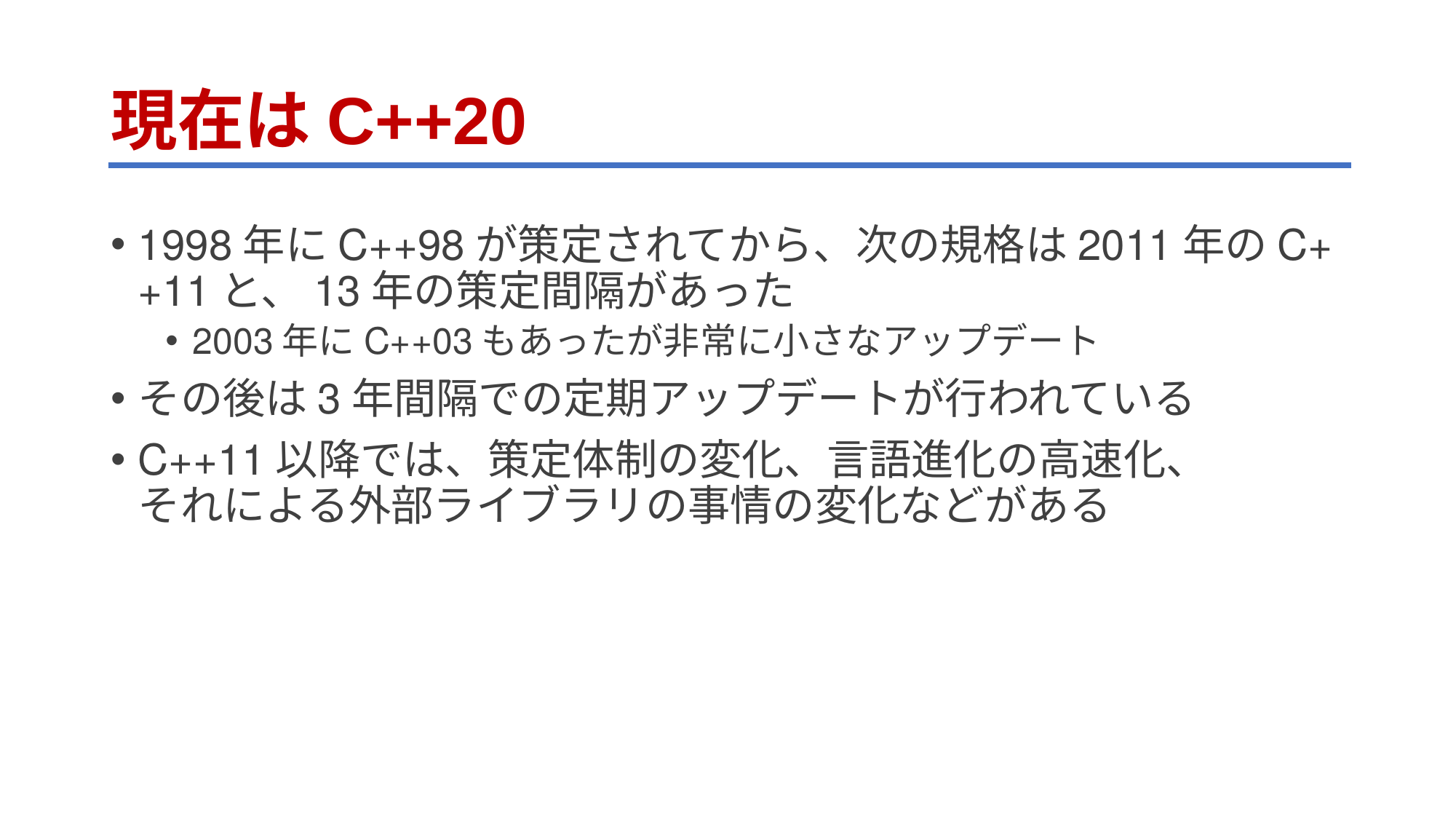

# 現在はC++20
1998年にC++98が策定されてから、次の規格は2011年のC++11と、13年の策定間隔があった
2003年にC++03もあったが非常に小さなアップデート
その後は3年間隔での定期アップデートが行われている
C++11以降では、策定体制の変化、言語進化の高速化、
それによる外部ライブラリの事情の変化などがある